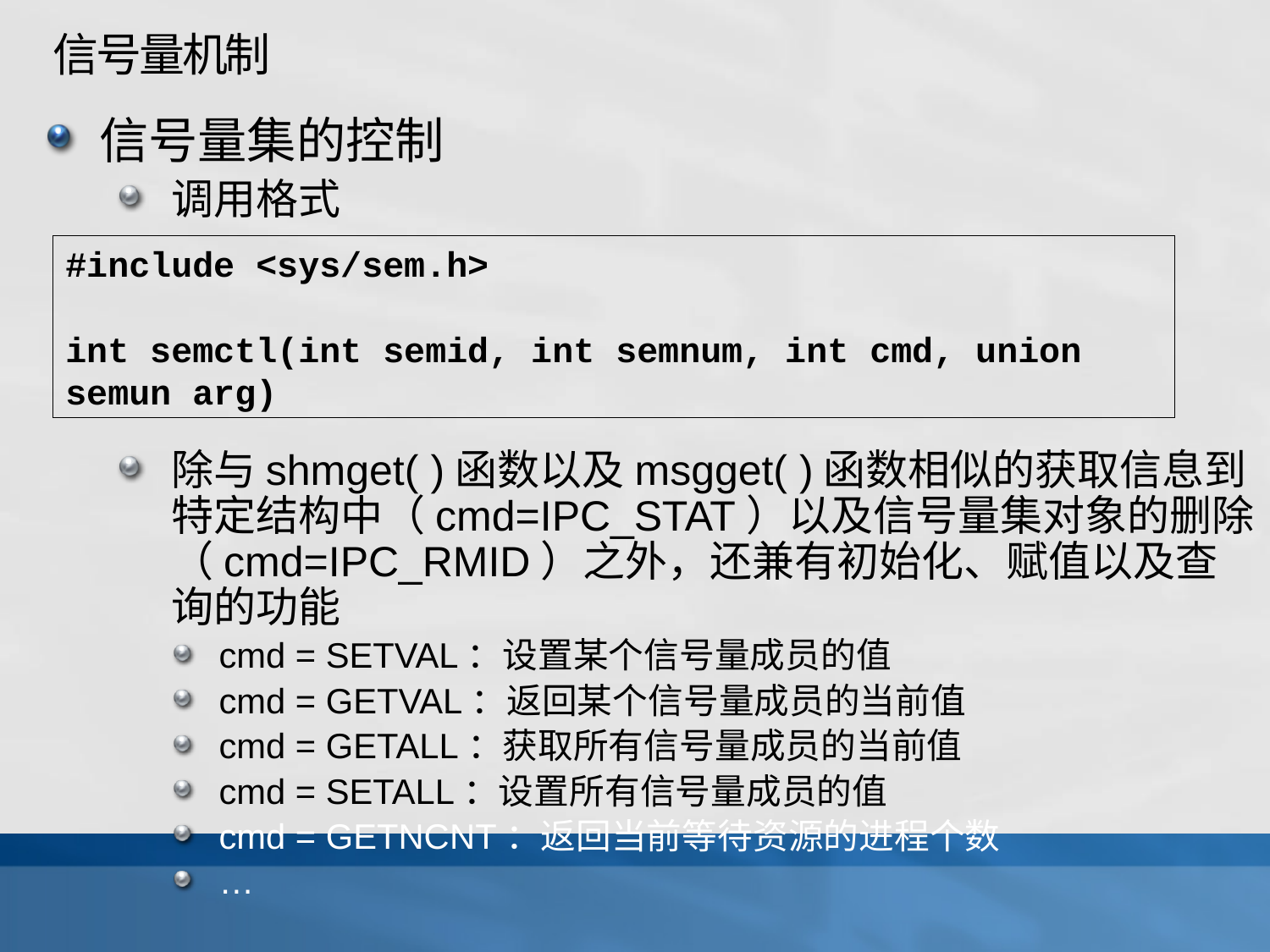

# 信号量机制
信号量集的控制
调用格式

除与shmget( )函数以及msgget( )函数相似的获取信息到特定结构中（cmd=IPC_STAT）以及信号量集对象的删除（cmd=IPC_RMID）之外，还兼有初始化、赋值以及查询的功能
cmd = SETVAL：设置某个信号量成员的值
cmd = GETVAL：返回某个信号量成员的当前值
cmd = GETALL：获取所有信号量成员的当前值
cmd = SETALL：设置所有信号量成员的值
cmd = GETNCNT：返回当前等待资源的进程个数
…

#include <sys/sem.h>

int semctl(int semid, int semnum, int cmd, union semun arg)